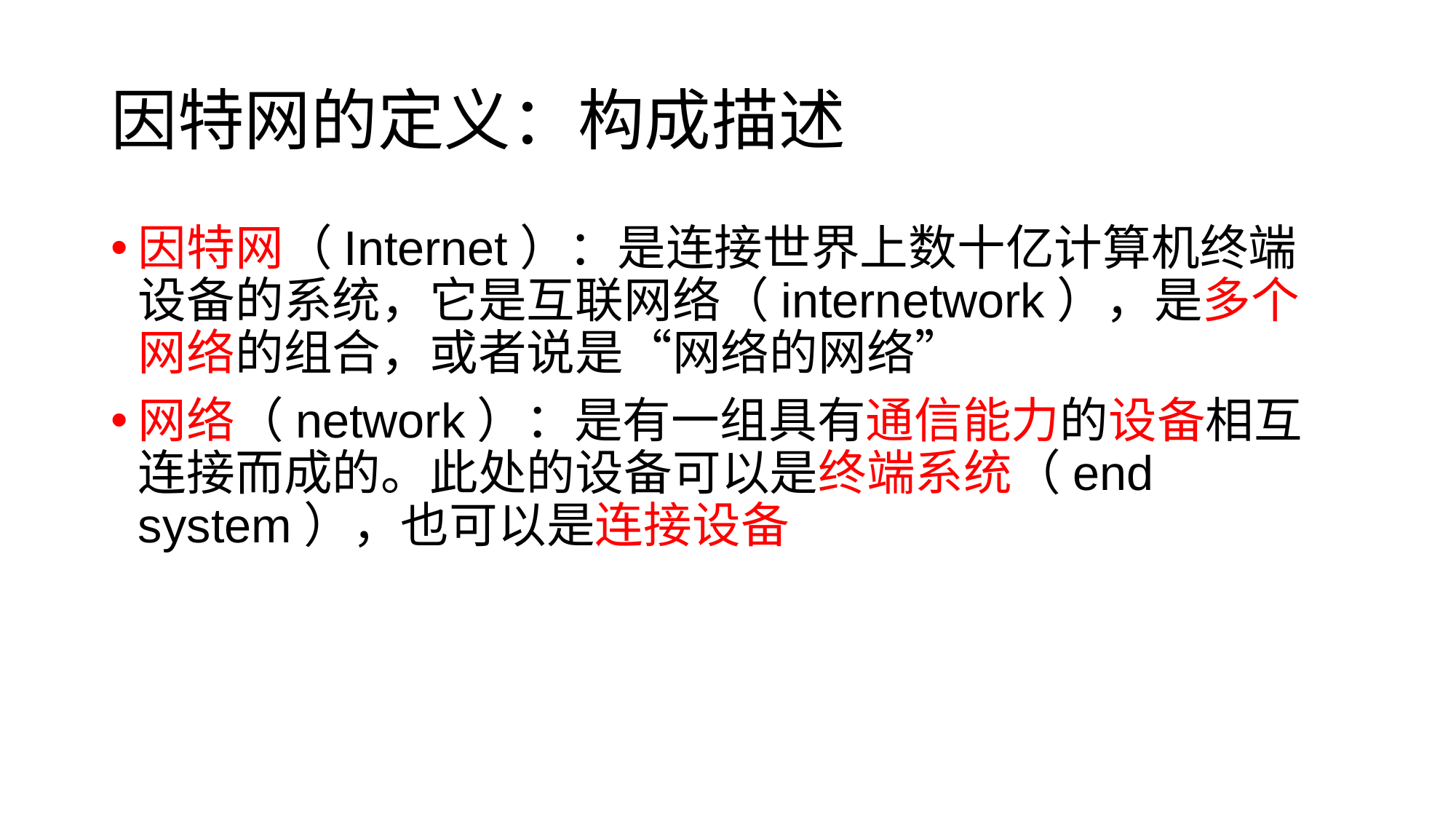

# 因特网的定义：构成描述
因特网（Internet）：是连接世界上数十亿计算机终端设备的系统，它是互联网络（internetwork），是多个网络的组合，或者说是“网络的网络”
网络（network）：是有一组具有通信能力的设备相互连接而成的。此处的设备可以是终端系统（end system），也可以是连接设备